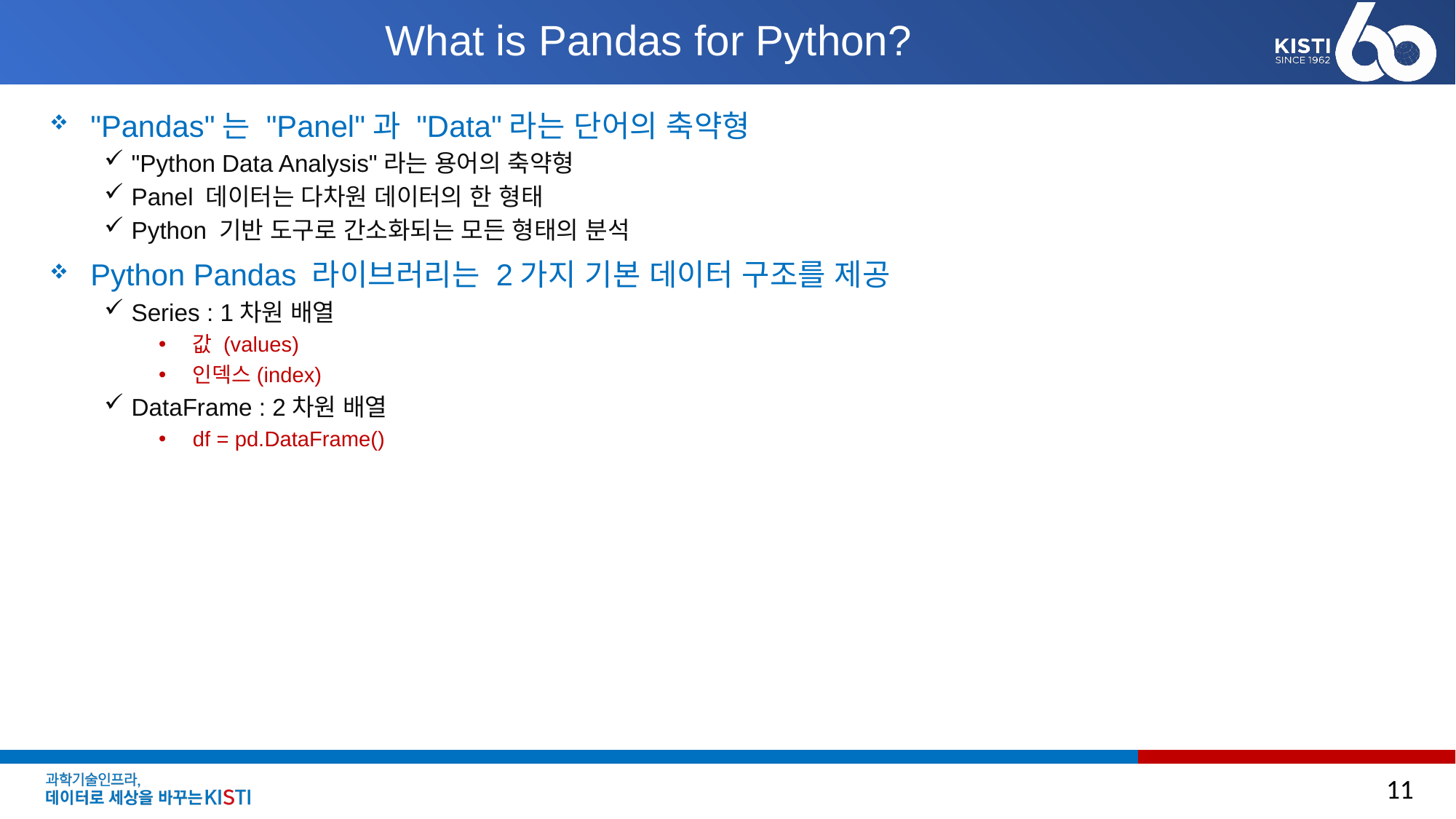

# What is Pandas for Python?
"Pandas"는 "Panel"과 "Data"라는 단어의 축약형
"Python Data Analysis"라는 용어의 축약형
Panel 데이터는 다차원 데이터의 한 형태
Python 기반 도구로 간소화되는 모든 형태의 분석
Python Pandas 라이브러리는 2가지 기본 데이터 구조를 제공
Series : 1차원 배열
값 (values)
인덱스(index)
DataFrame : 2차원 배열
df = pd.DataFrame()

11